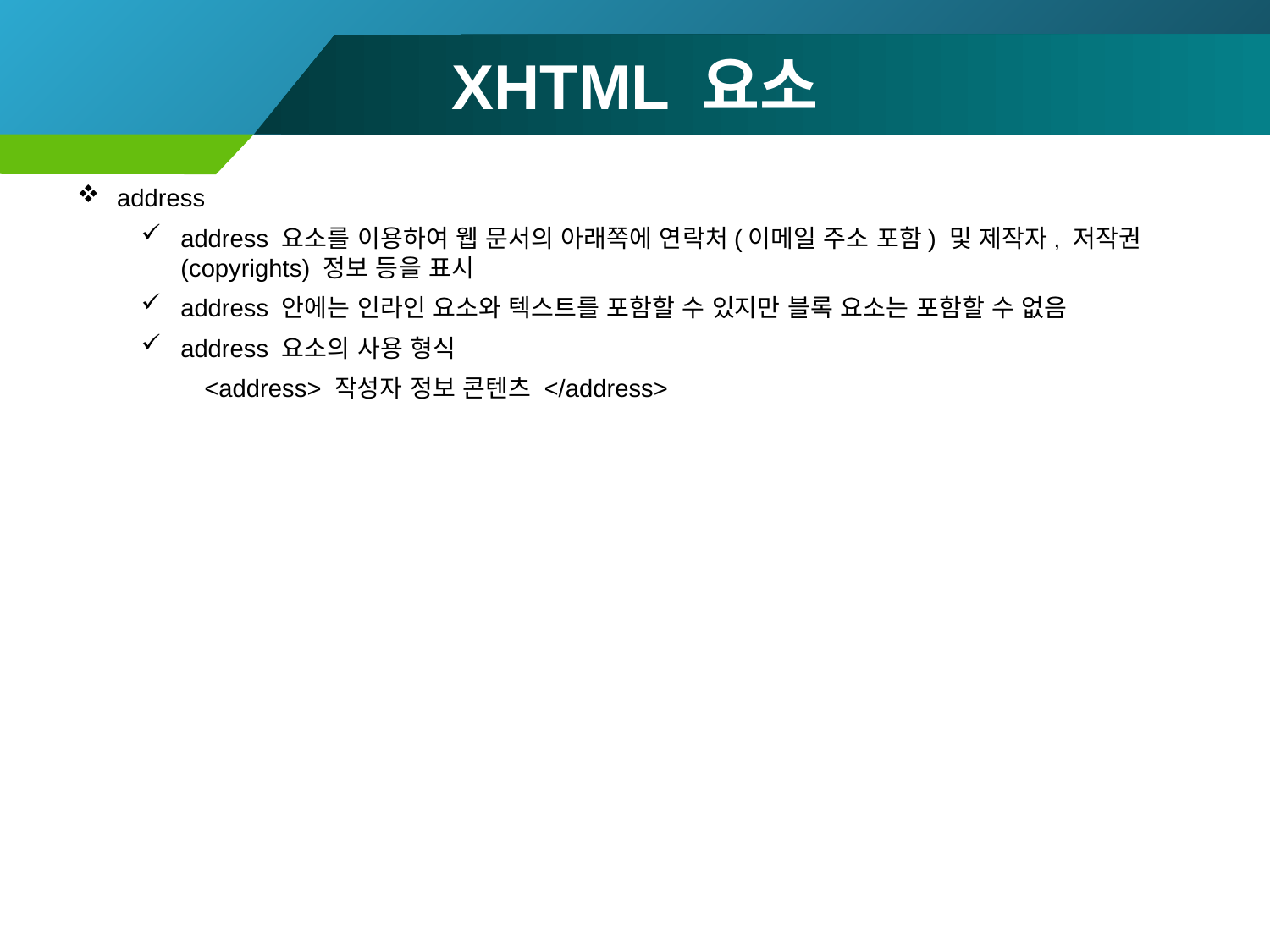

# XHTML 요소
address
address 요소를 이용하여 웹 문서의 아래쪽에 연락처(이메일 주소 포함) 및 제작자, 저작권(copyrights) 정보 등을 표시
address 안에는 인라인 요소와 텍스트를 포함할 수 있지만 블록 요소는 포함할 수 없음
address 요소의 사용 형식
<address> 작성자 정보 콘텐츠 </address>
49